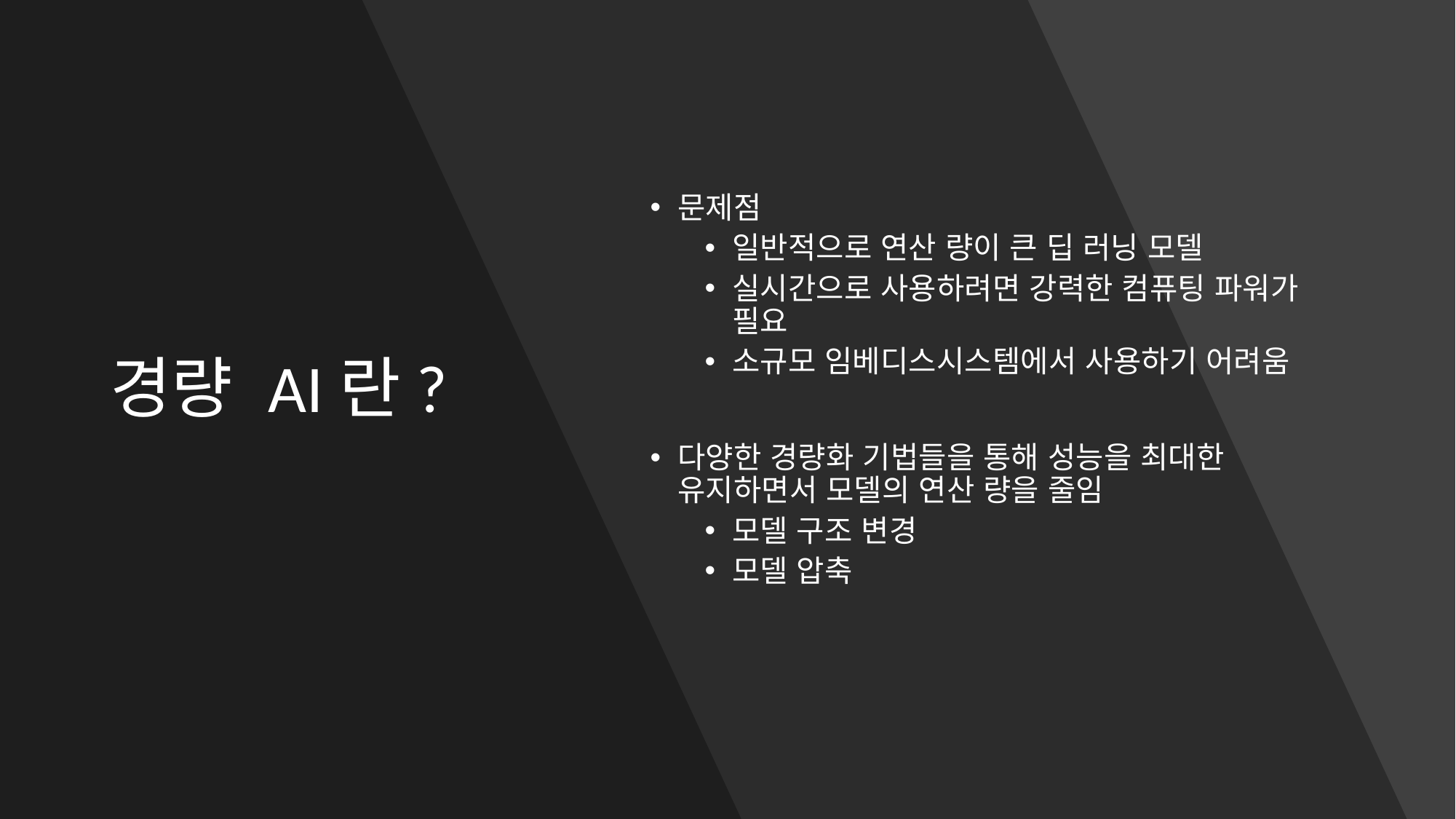

# 경량 AI란?
문제점
일반적으로 연산 량이 큰 딥 러닝 모델
실시간으로 사용하려면 강력한 컴퓨팅 파워가 필요
소규모 임베디스시스템에서 사용하기 어려움

다양한 경량화 기법들을 통해 성능을 최대한 유지하면서 모델의 연산 량을 줄임
모델 구조 변경
모델 압축